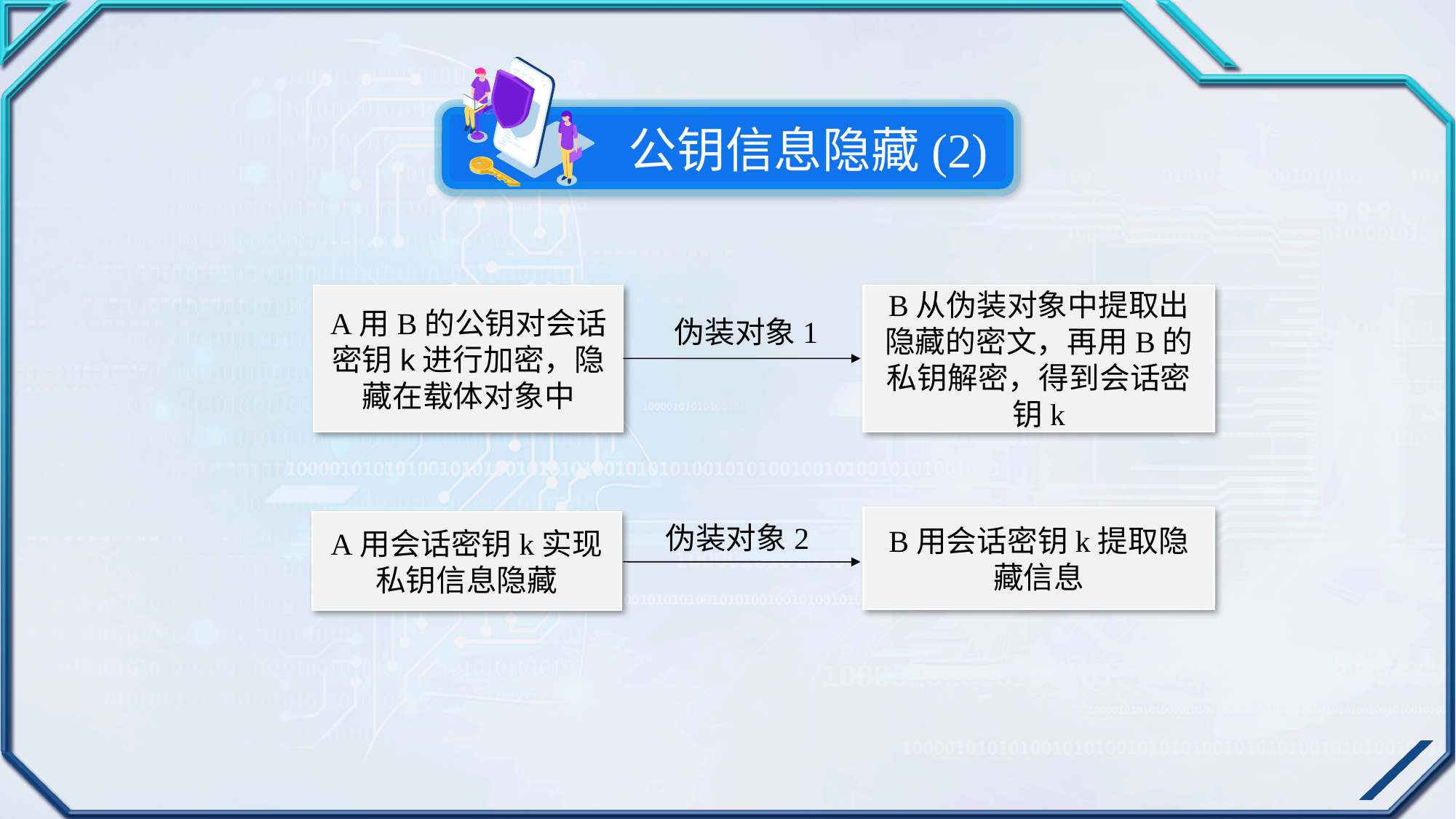

公钥信息隐藏(2)
B从伪装对象中提取出隐藏的密文，再用B的私钥解密，得到会话密钥k
A用B的公钥对会话密钥k进行加密，隐藏在载体对象中
伪装对象1

B用会话密钥k提取隐藏信息
A用会话密钥k实现私钥信息隐藏
伪装对象2